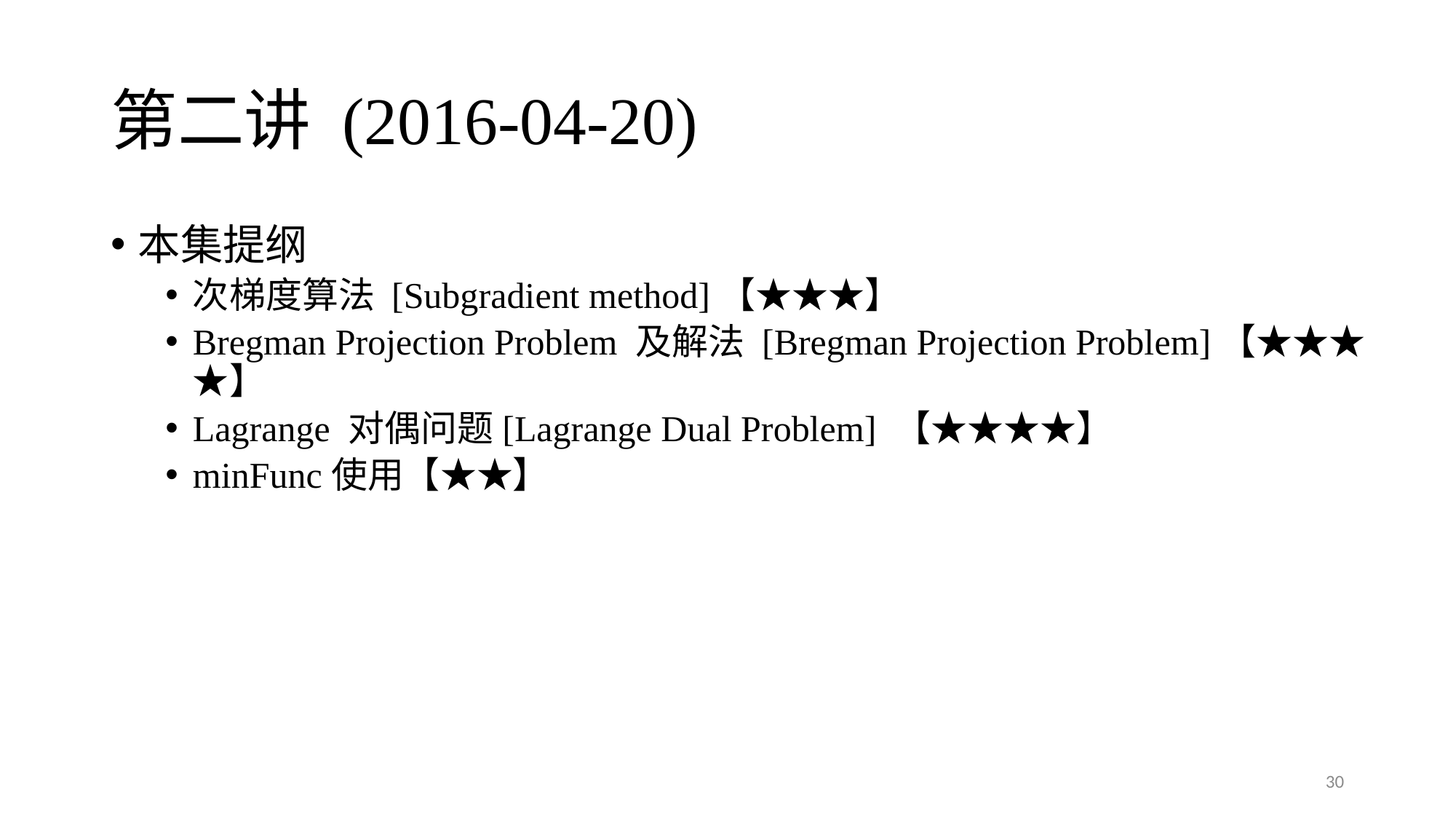

# 第二讲 (2016-04-20)
本集提纲
次梯度算法 [Subgradient method]【★★★】
Bregman Projection Problem 及解法 [Bregman Projection Problem]【★★★★】
Lagrange 对偶问题[Lagrange Dual Problem] 【★★★★】
minFunc使用【★★】

30